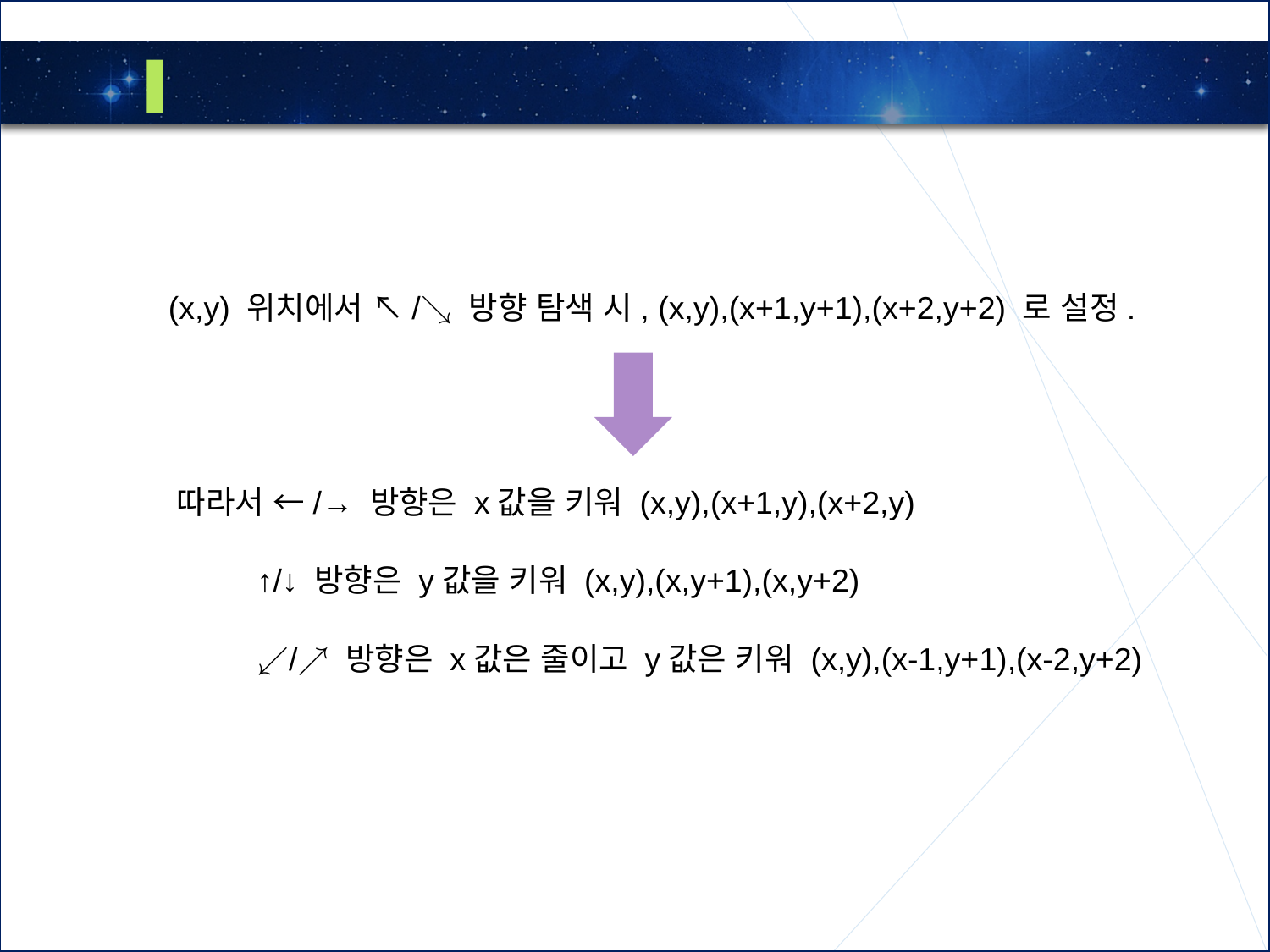

2
Rule based 오목 & 소스코드

(x,y) 위치에서 ↖/↘︎ 방향 탐색 시, (x,y),(x+1,y+1),(x+2,y+2) 로 설정.

따라서 ←/→ 방향은 x값을 키워 (x,y),(x+1,y),(x+2,y)
        ↑/↓ 방향은 y값을 키워 (x,y),(x,y+1),(x,y+2)
         ↙/↗ 방향은 x값은 줄이고 y값은 키워 (x,y),(x-1,y+1),(x-2,y+2)